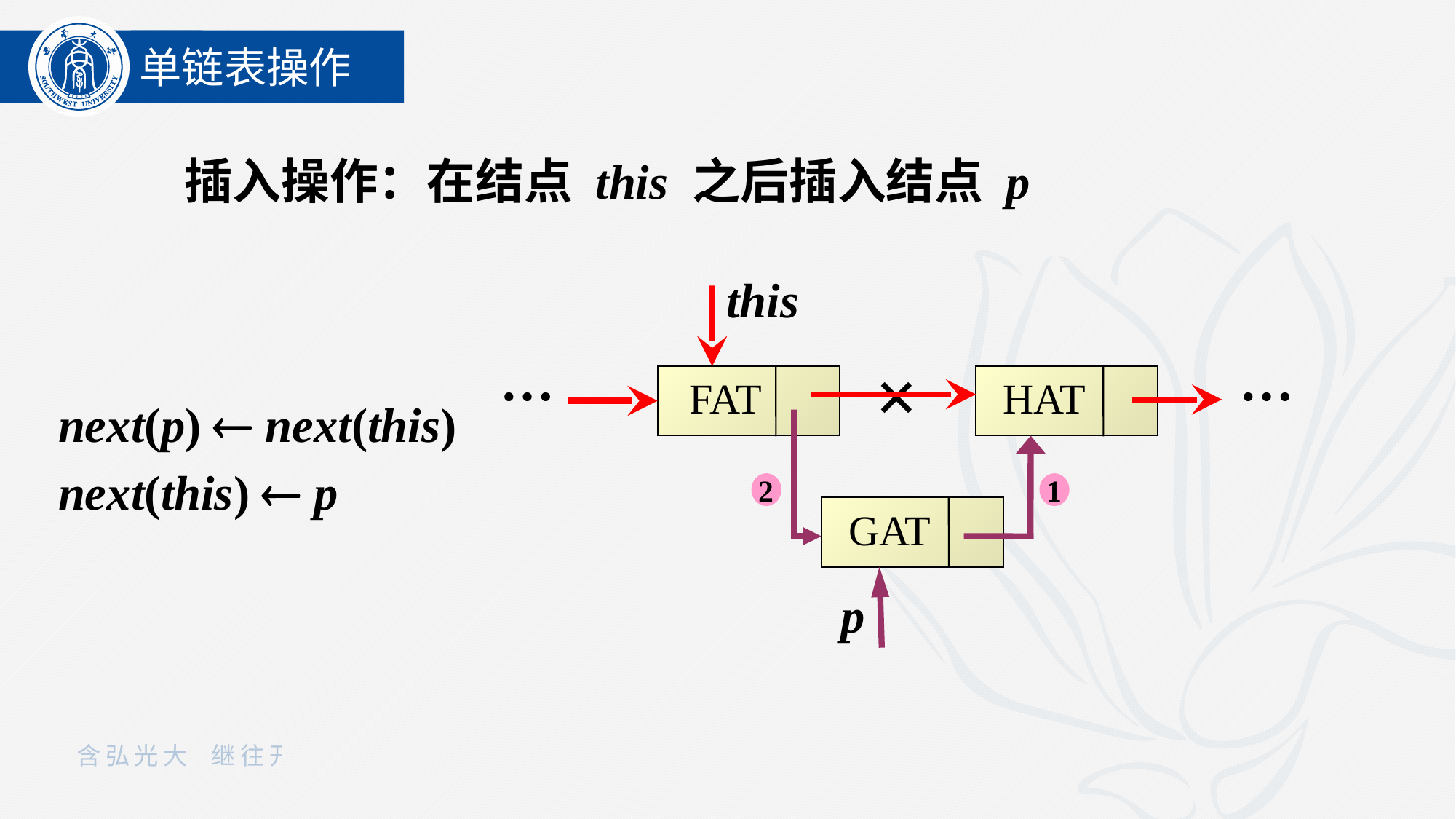

单链表操作
插入操作：在结点 this 之后插入结点 p
this

×

FAT

HAT

…
…

2
1

GAT

p
next(p) ← next(this)
next(this) ← p